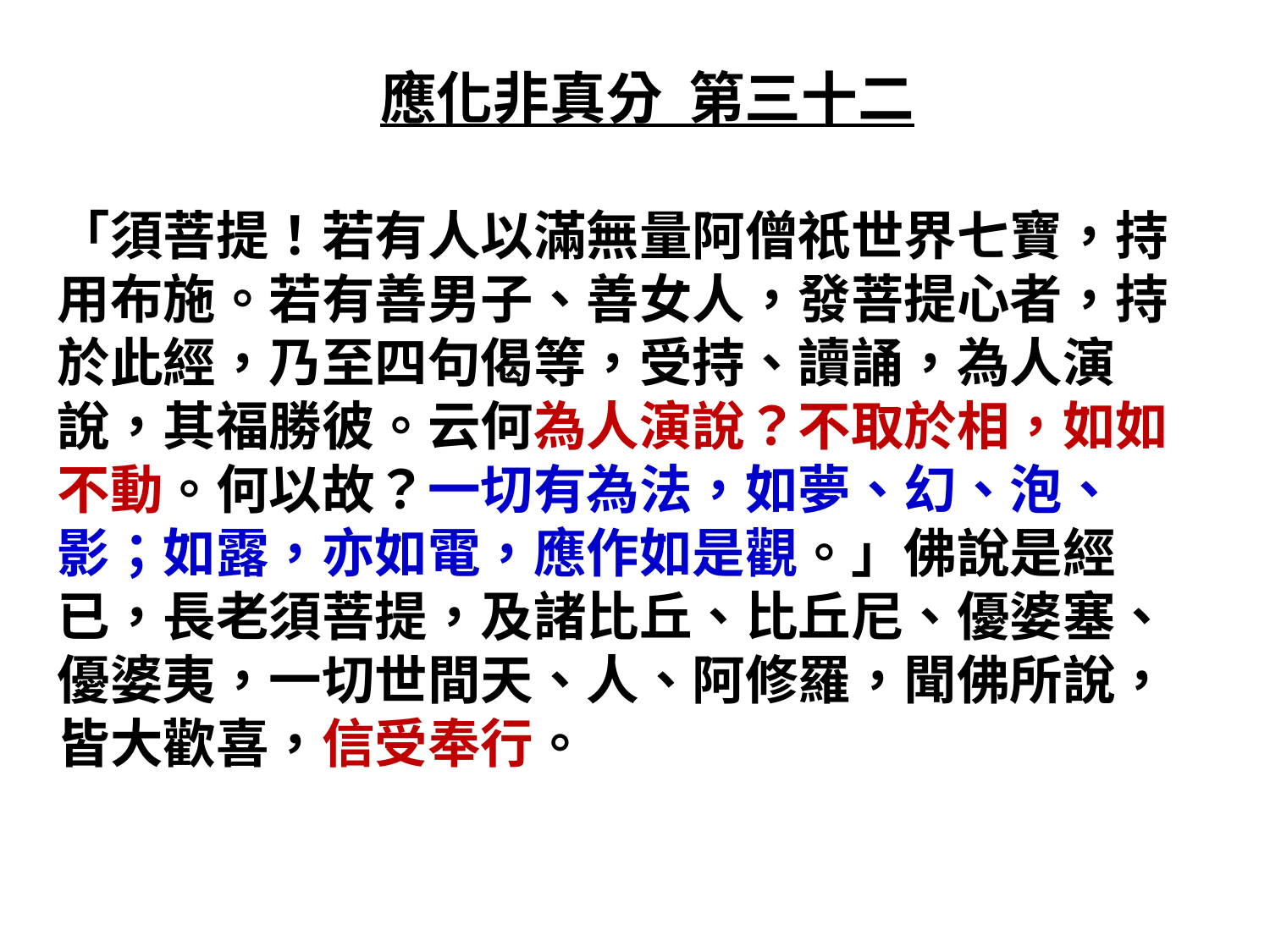

應化非真分  第三十二
「須菩提！若有人以滿無量阿僧祇世界七寶，持用布施。若有善男子、善女人，發菩提心者，持於此經，乃至四句偈等，受持、讀誦，為人演說，其福勝彼。云何為人演說？不取於相，如如不動。何以故？一切有為法，如夢、幻、泡、影；如露，亦如電，應作如是觀。」佛說是經已，長老須菩提，及諸比丘、比丘尼、優婆塞、優婆夷，一切世間天、人、阿修羅，聞佛所說，皆大歡喜，信受奉行。